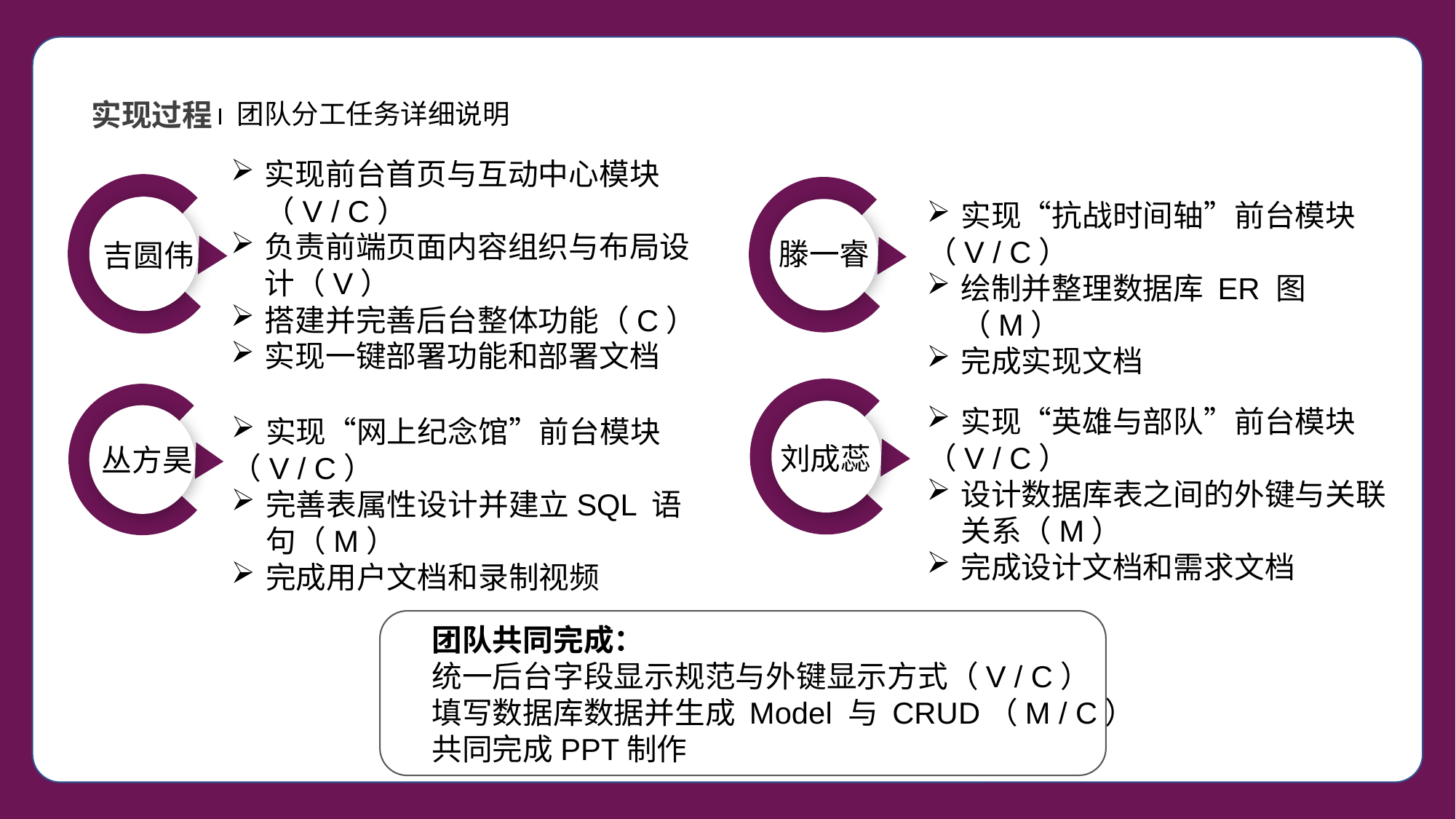

实现过程
团队分工任务详细说明
实现前台首页与互动中心模块（V / C）
负责前端页面内容组织与布局设计（V）
搭建并完善后台整体功能（C）
实现一键部署功能和部署文档

实现“抗战时间轴”前台模块
（V / C）
绘制并整理数据库 ER 图（M）
完成实现文档
滕一睿
吉圆伟

实现“英雄与部队”前台模块
（V / C）
设计数据库表之间的外键与关联关系（M）
完成设计文档和需求文档
实现“网上纪念馆”前台模块
（V / C）
完善表属性设计并建立SQL 语句（M）
完成用户文档和录制视频
刘成蕊
丛方昊

团队共同完成：
统一后台字段显示规范与外键显示方式（V / C）
填写数据库数据并生成 Model 与 CRUD（M / C）
共同完成PPT制作